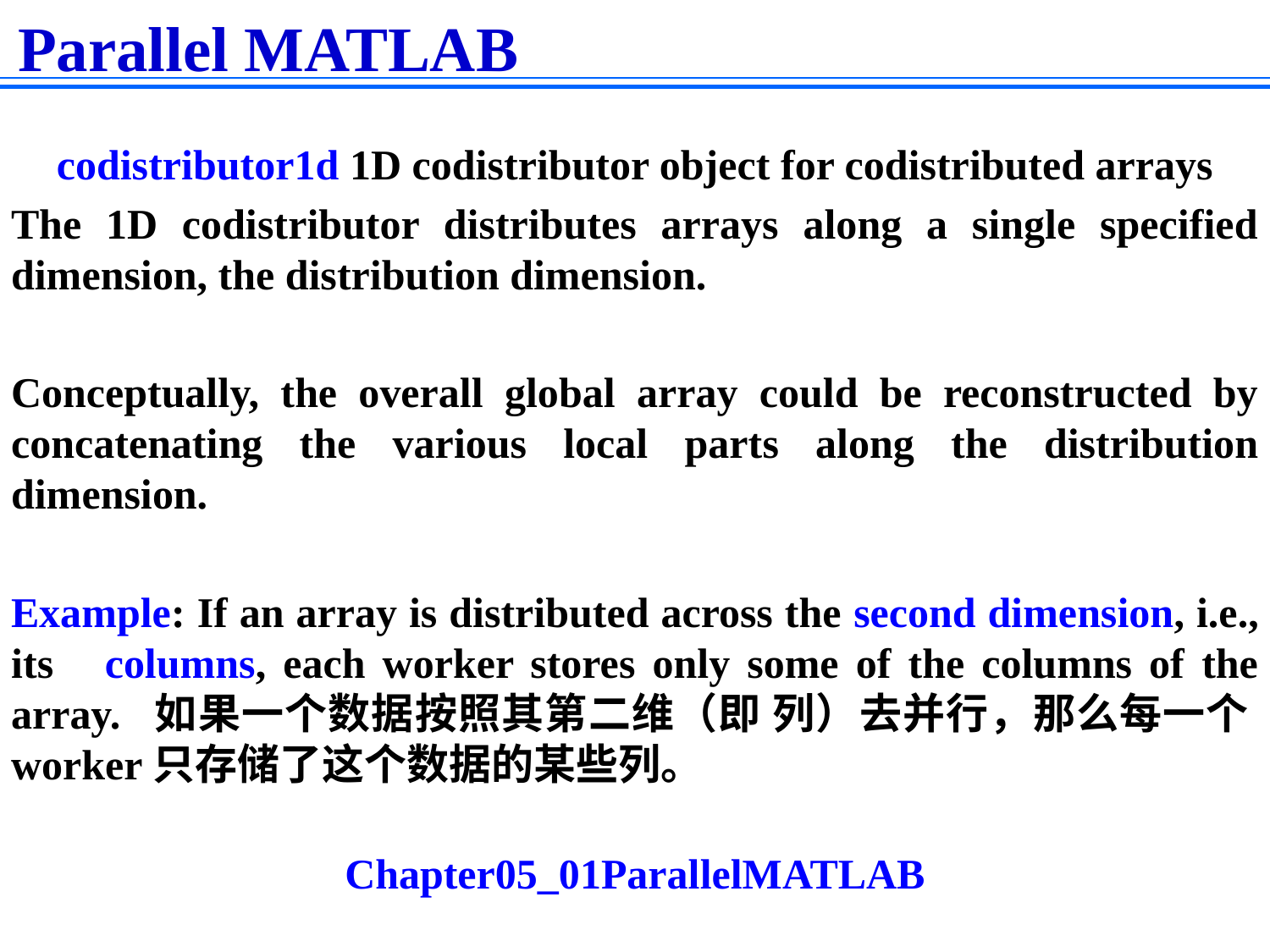

Parallel MATLAB

codistributor1d 1D codistributor object for codistributed arrays
The 1D codistributor distributes arrays along a single specified dimension, the distribution dimension.

Conceptually, the overall global array could be reconstructed by concatenating the various local parts along the distribution dimension.

Example: If an array is distributed across the second dimension, i.e., its   columns, each worker stores only some of the columns of the array.  如果一个数据按照其第二维（即 列）去并行，那么每一个worker只存储了这个数据的某些列。
Chapter05_01ParallelMATLAB